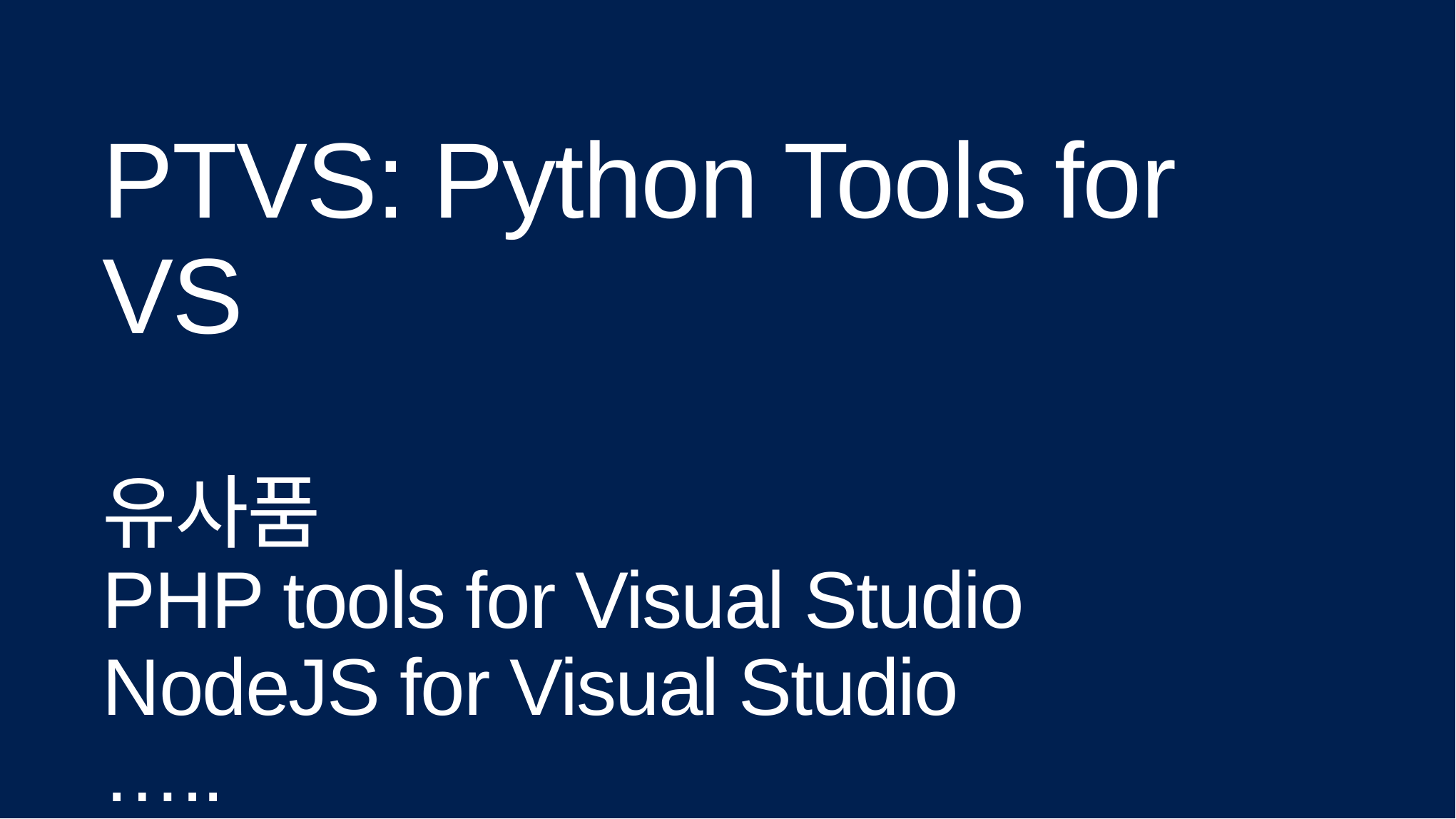

# PTVS: Python Tools for VS 유사품 PHP tools for Visual Studio NodeJS for Visual Studio …..